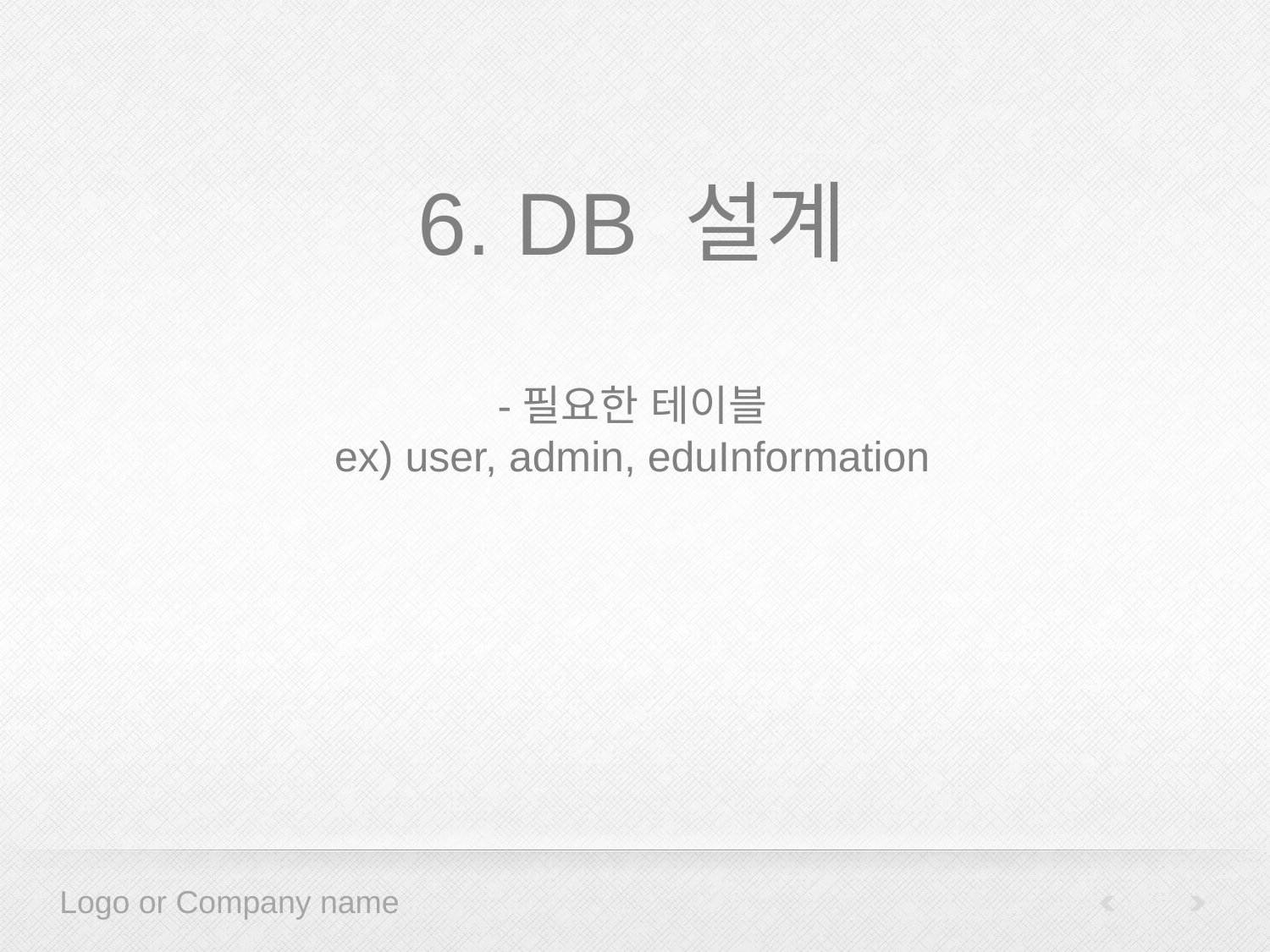

# 6. DB 설계 -필요한 테이블 ex) user, admin, eduInformation